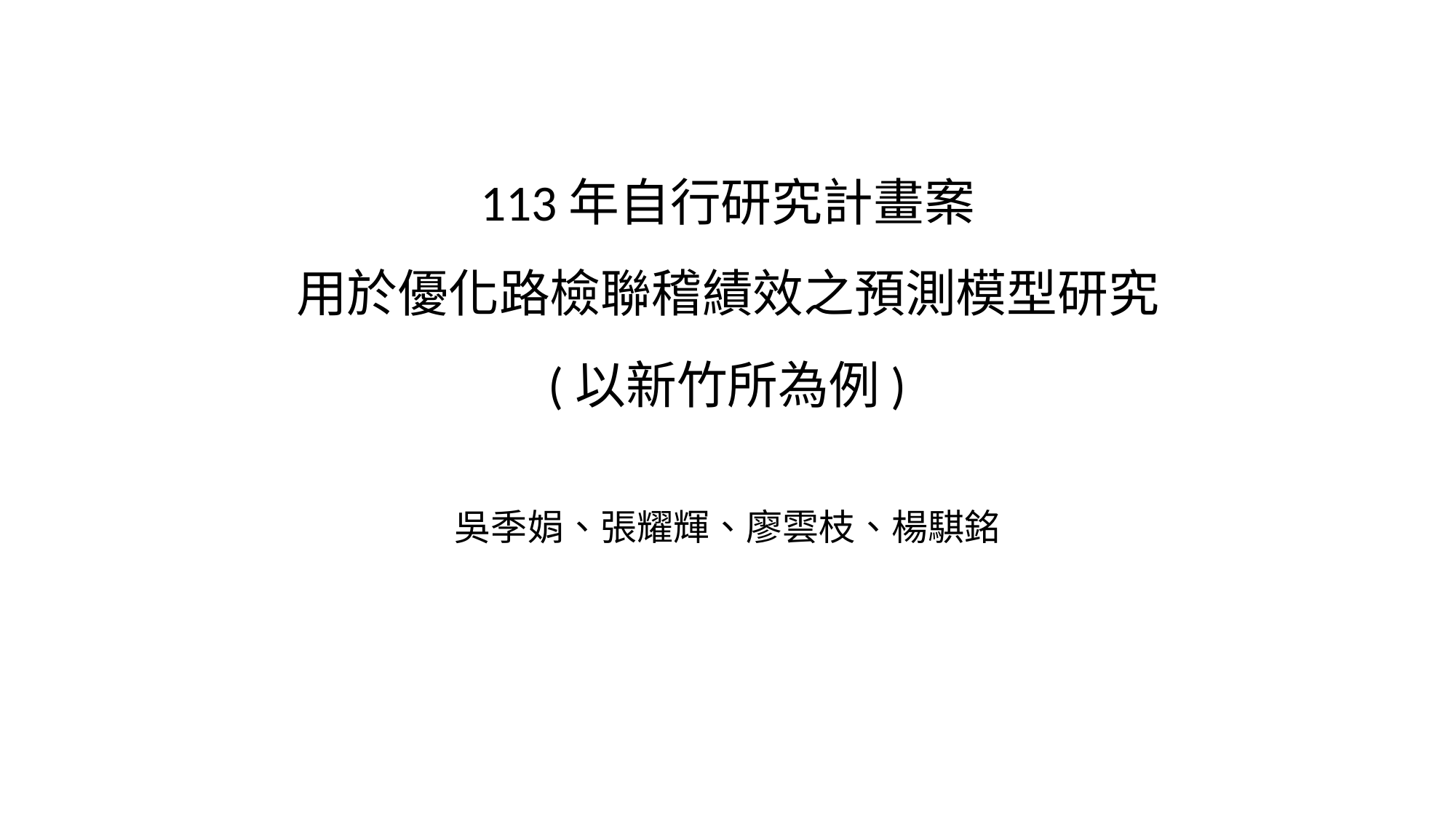

# 113年自行研究計畫案 用於優化路檢聯稽績效之預測模型研究 (以新竹所為例)
吳季娟、張耀輝、廖雲枝、楊騏銘